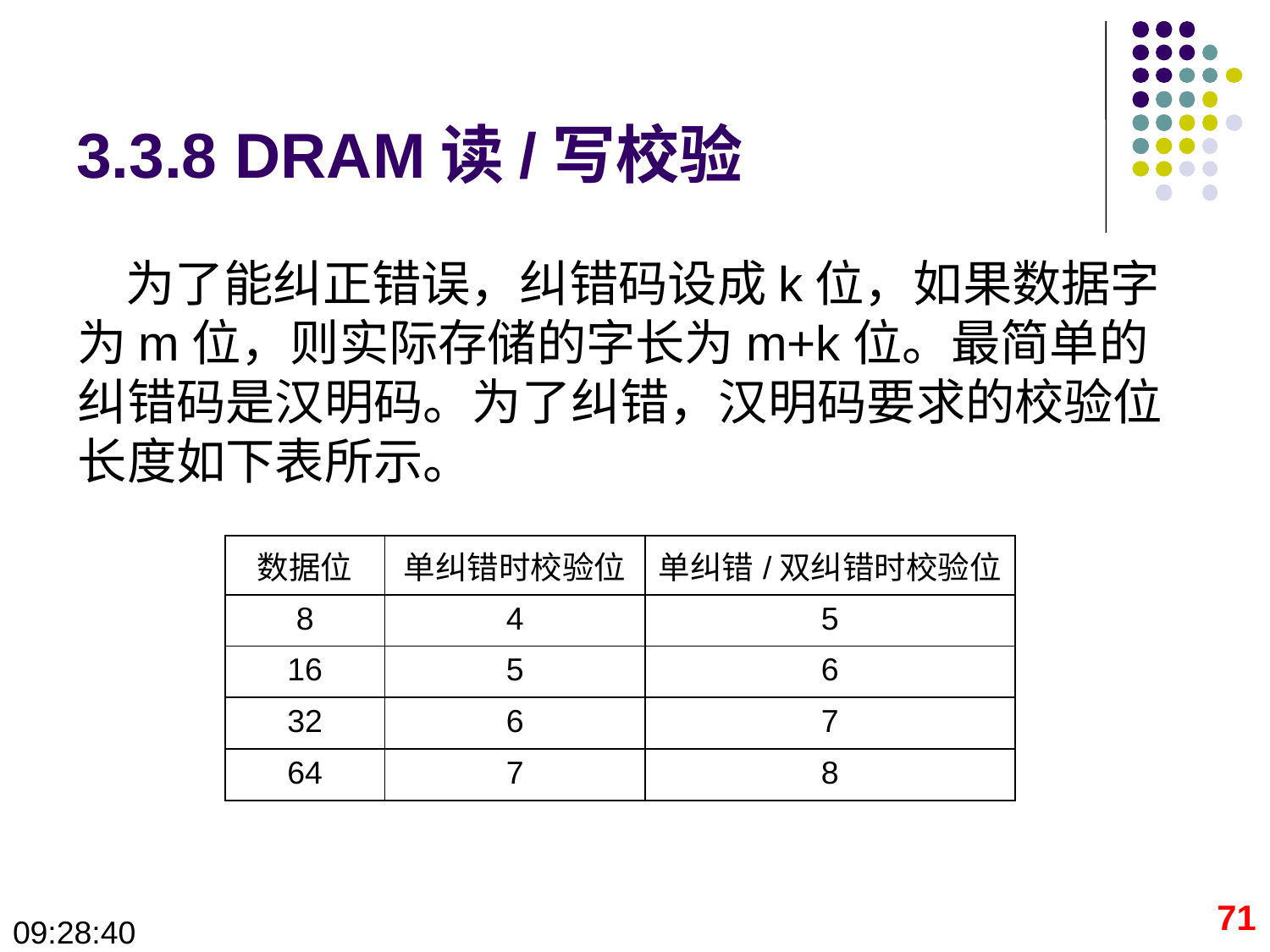

# 3.3.8 DRAM读/写校验
为了能纠正错误，纠错码设成k位，如果数据字为m位，则实际存储的字长为m+k位。最简单的纠错码是汉明码。为了纠错，汉明码要求的校验位长度如下表所示。
| 数据位 | 单纠错时校验位 | 单纠错/双纠错时校验位 |
| --- | --- | --- |
| 8 | 4 | 5 |
| 16 | 5 | 6 |
| 32 | 6 | 7 |
| 64 | 7 | 8 |
71
09:28:40